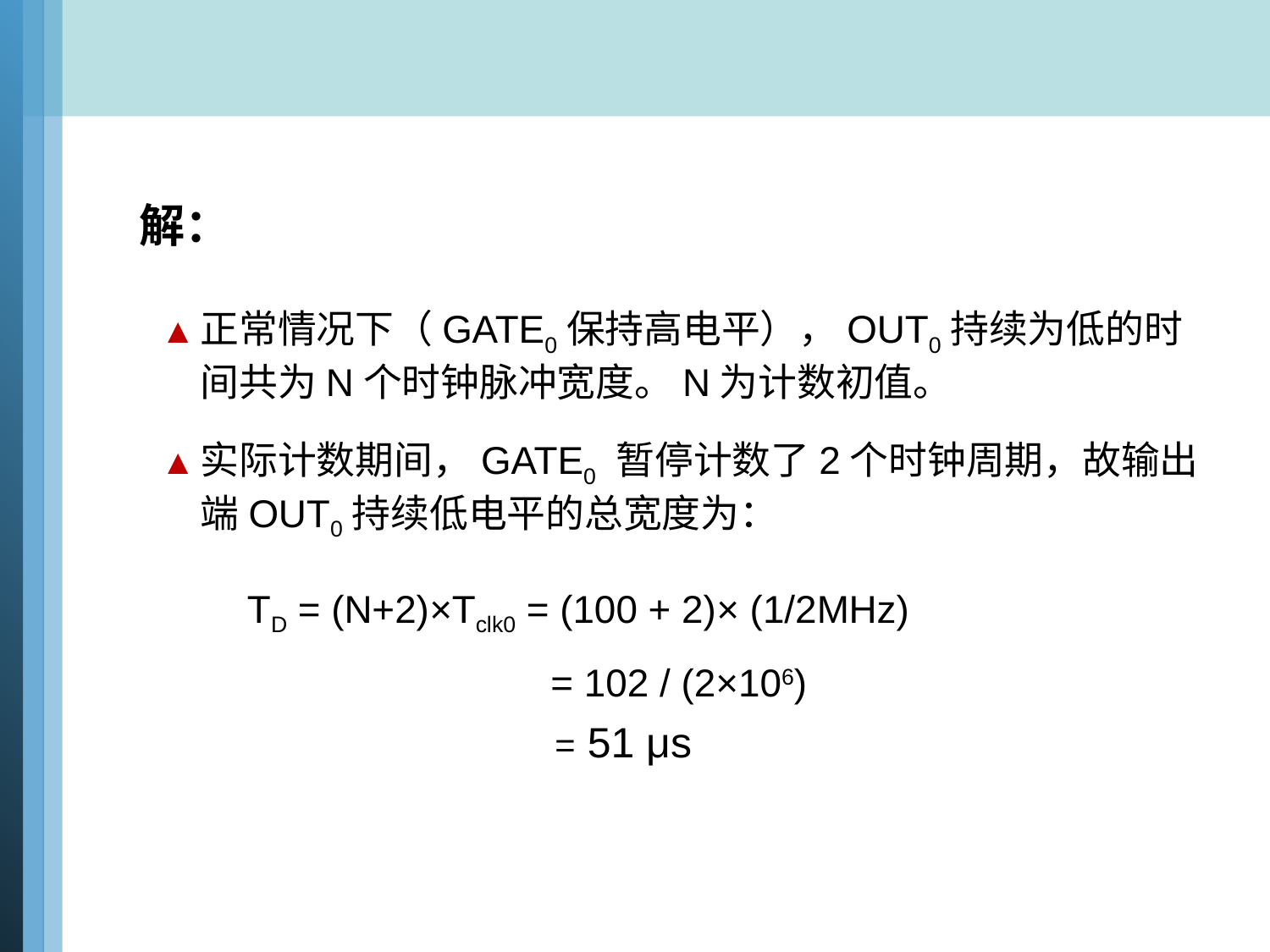

解：
正常情况下（GATE0保持高电平），OUT0持续为低的时间共为N个时钟脉冲宽度。N为计数初值。
实际计数期间，GATE0 暂停计数了2个时钟周期，故输出端OUT0持续低电平的总宽度为：
        TD = (N+2)×Tclk0 = (100 + 2)× (1/2MHz)
                                          = 102 / (2×106)
                                               = 51 μs
29